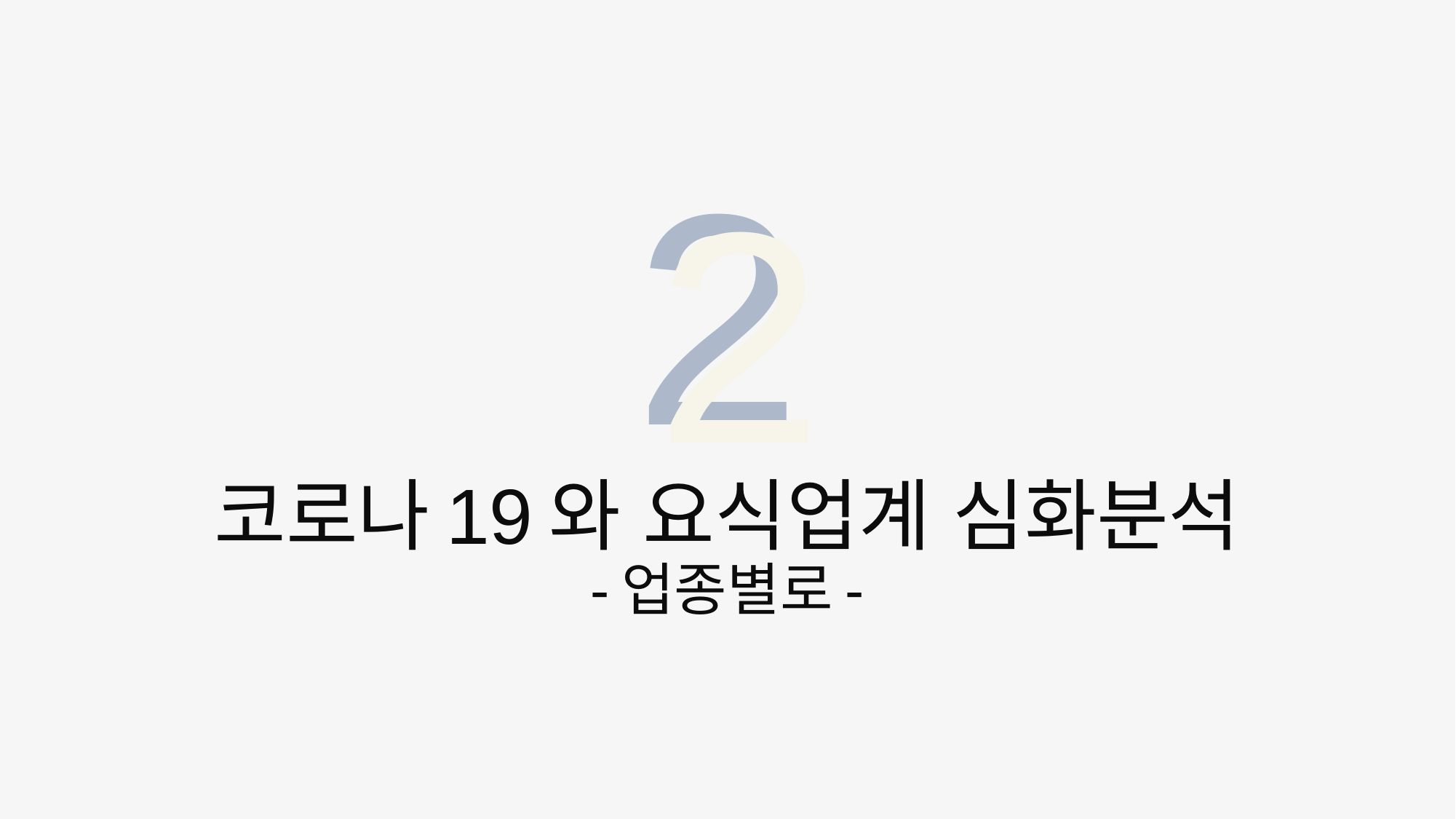

2
2
# 코로나19와 요식업계 심화분석 -업종별로-